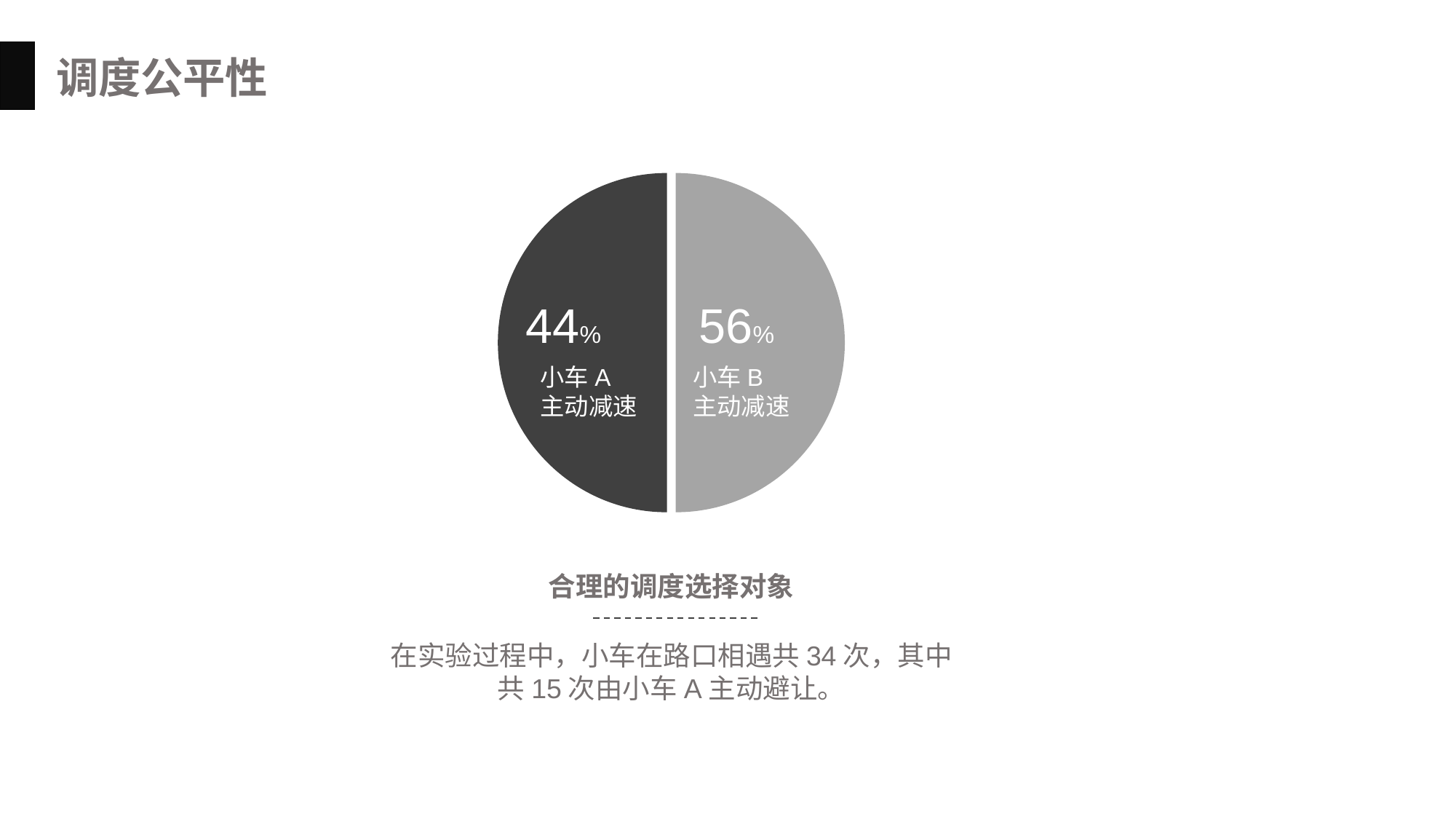

调度公平性

44%
56%
小车B
主动减速
小车A
主动减速
合理的调度选择对象
在实验过程中，小车在路口相遇共34次，其中共15次由小车A主动避让。